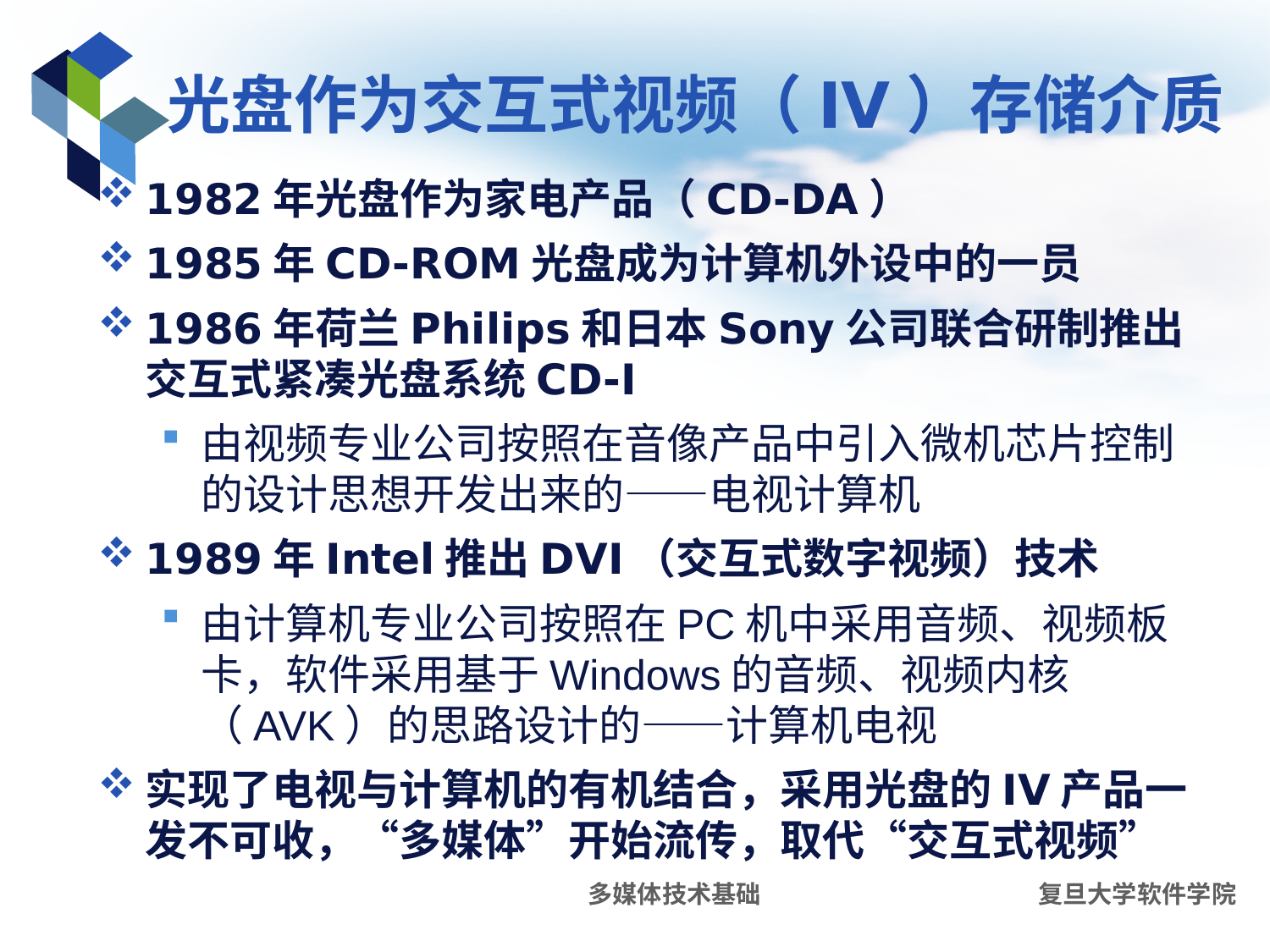

# 光盘作为交互式视频（IV）存储介质
1982年光盘作为家电产品（CD-DA）
1985年CD-ROM光盘成为计算机外设中的一员
1986年荷兰Philips和日本Sony公司联合研制推出交互式紧凑光盘系统CD-I
由视频专业公司按照在音像产品中引入微机芯片控制的设计思想开发出来的——电视计算机
1989年Intel推出DVI（交互式数字视频）技术
由计算机专业公司按照在PC机中采用音频、视频板卡，软件采用基于Windows的音频、视频内核（AVK）的思路设计的——计算机电视
实现了电视与计算机的有机结合，采用光盘的IV产品一发不可收，“多媒体”开始流传，取代“交互式视频”
多媒体技术基础